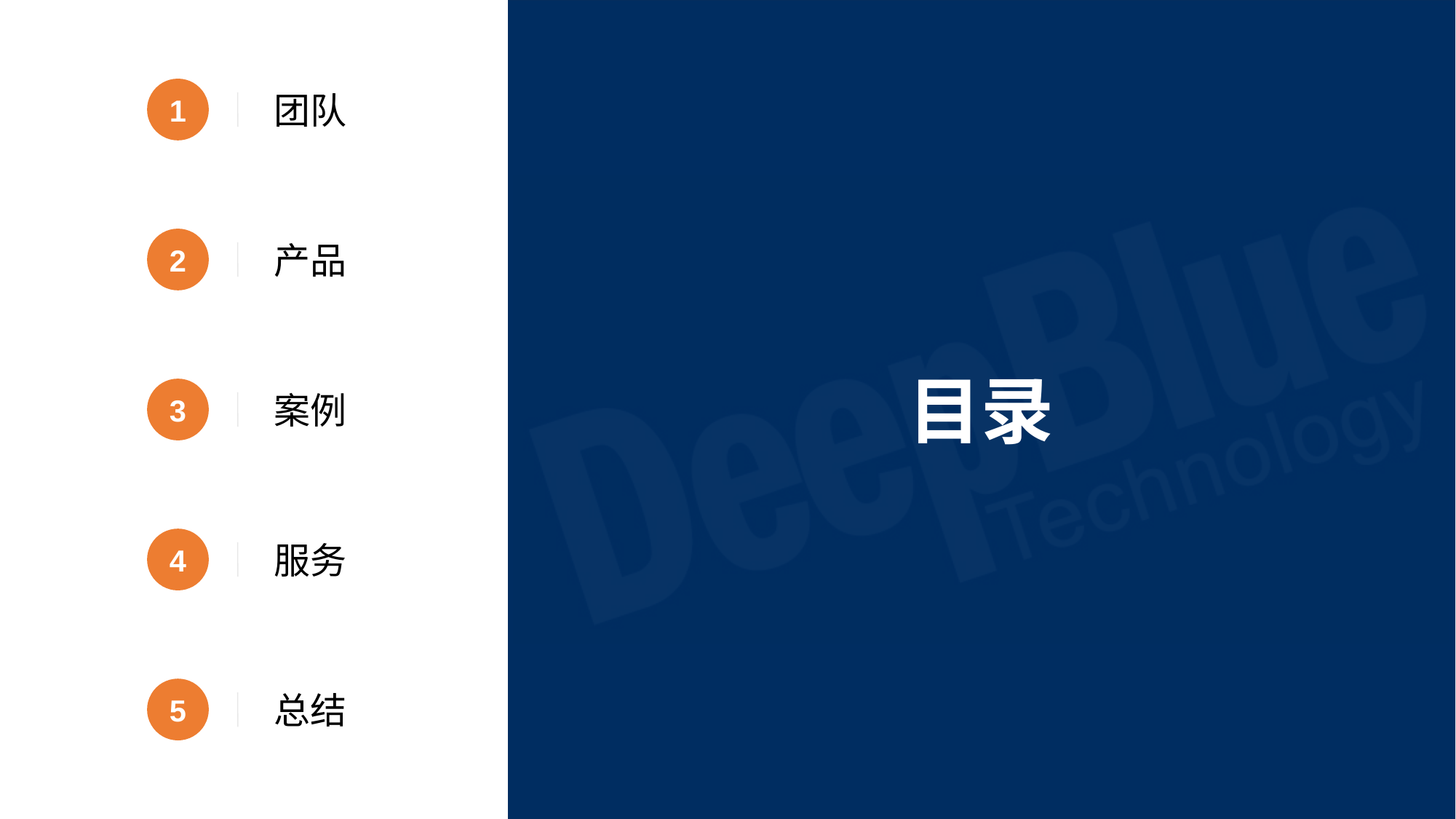

1
团队

2
产品

3
案例

4
服务

5
总结